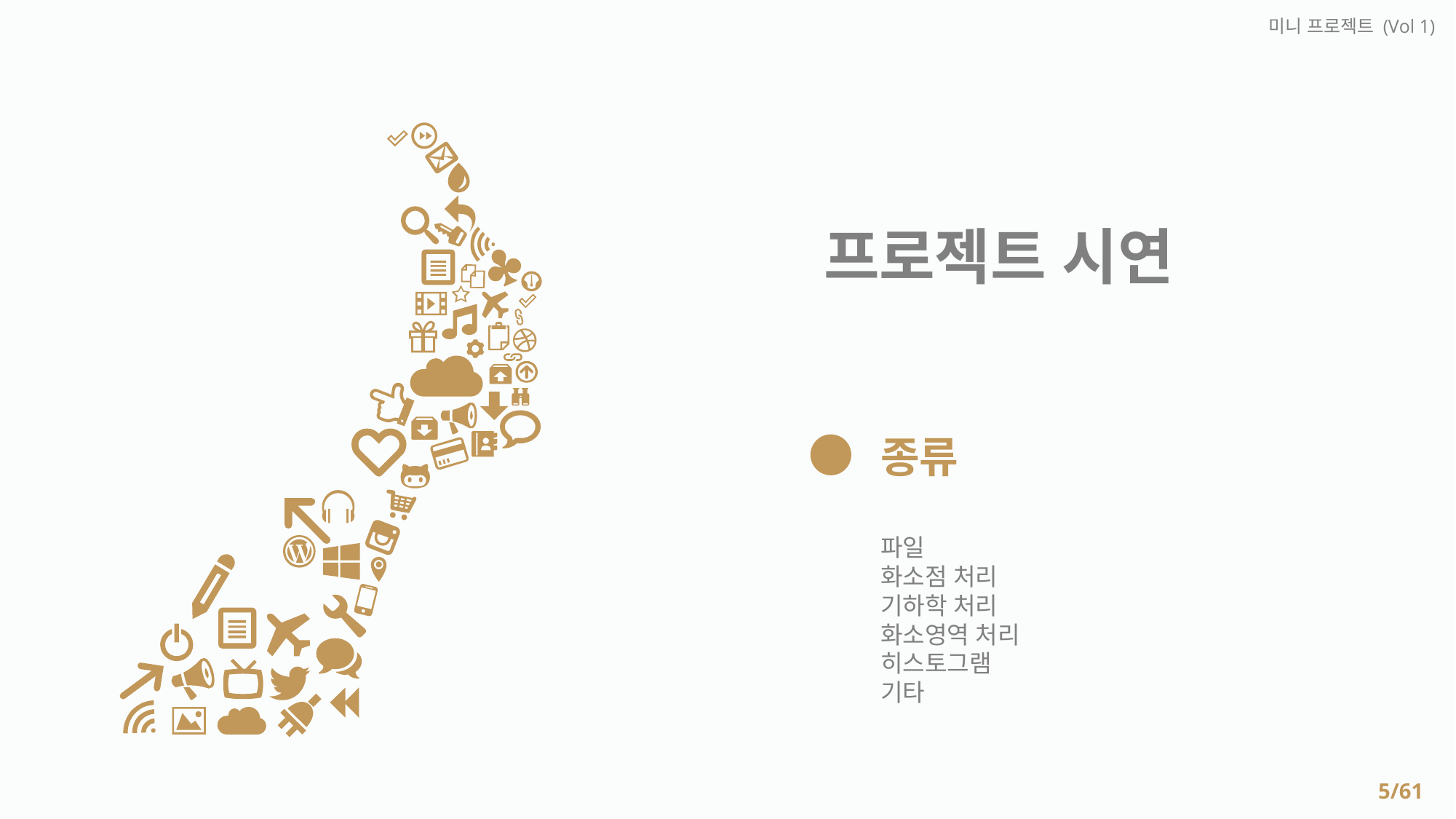

미니 프로젝트 (Vol 1)

프로젝트 시연
종류

파일
화소점 처리
기하학 처리
화소영역 처리
히스토그램
기타

5/61